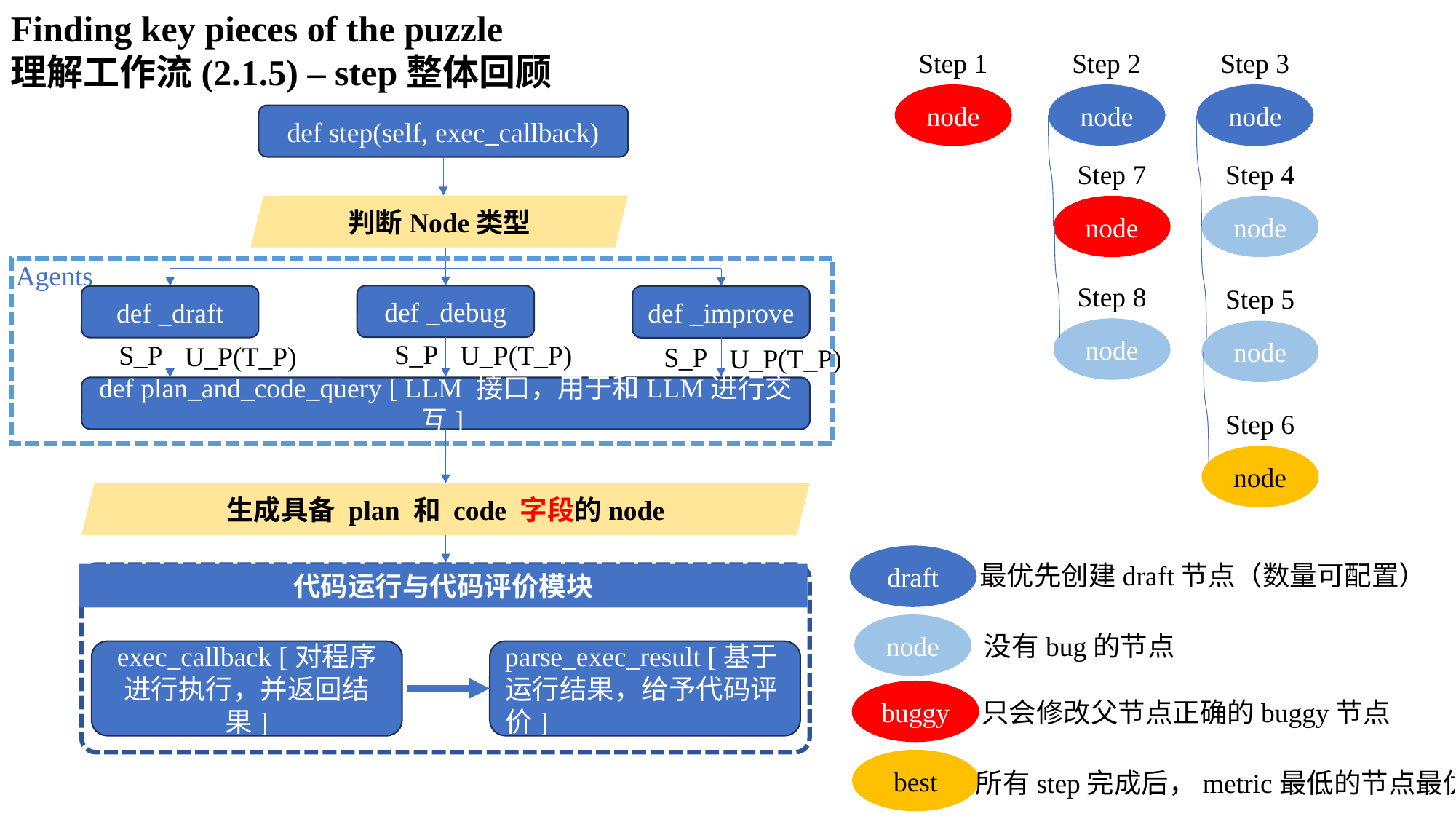

Finding key pieces of the puzzle
理解工作流(2.1.5) – step整体回顾
Step 1
Step 2
Step 3
node
node
node
def step(self, exec_callback)
Step 7
Step 4
判断Node类型
node
node
Agents

Step 8
Step 5
def _debug
def _draft
def _improve
node
node
S_P
U_P(T_P)
S_P
U_P(T_P)
S_P
U_P(T_P)
def plan_and_code_query [ LLM 接口，用于和LLM进行交互]
Step 6
node
生成具备 plan 和 code 字段的node
draft
最优先创建draft节点（数量可配置）
代码运行与代码评价模块

node
没有bug的节点
exec_callback [对程序进行执行，并返回结果]
parse_exec_result [基于运行结果，给予代码评价]
buggy
只会修改父节点正确的buggy节点
best
所有step完成后，metric最低的节点最优